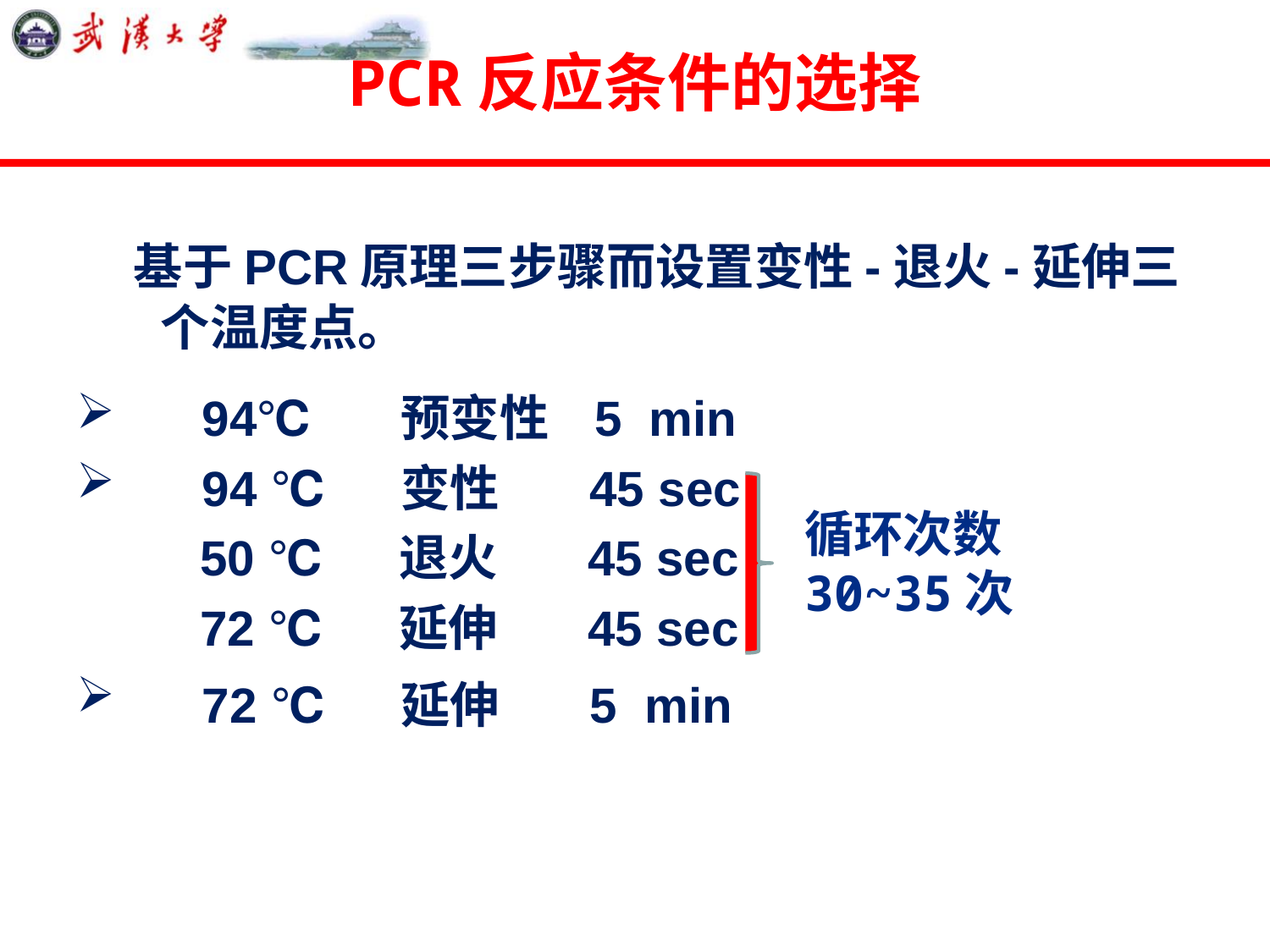

# PCR反应条件的选择
    基于PCR原理三步骤而设置变性-退火-延伸三个温度点。
   94℃      预变性   5  min
   94 ℃     变性       45 sec
         50 ℃     退火       45 sec
         72 ℃     延伸       45 sec
   72 ℃     延伸       5  min

循环次数   30~35次